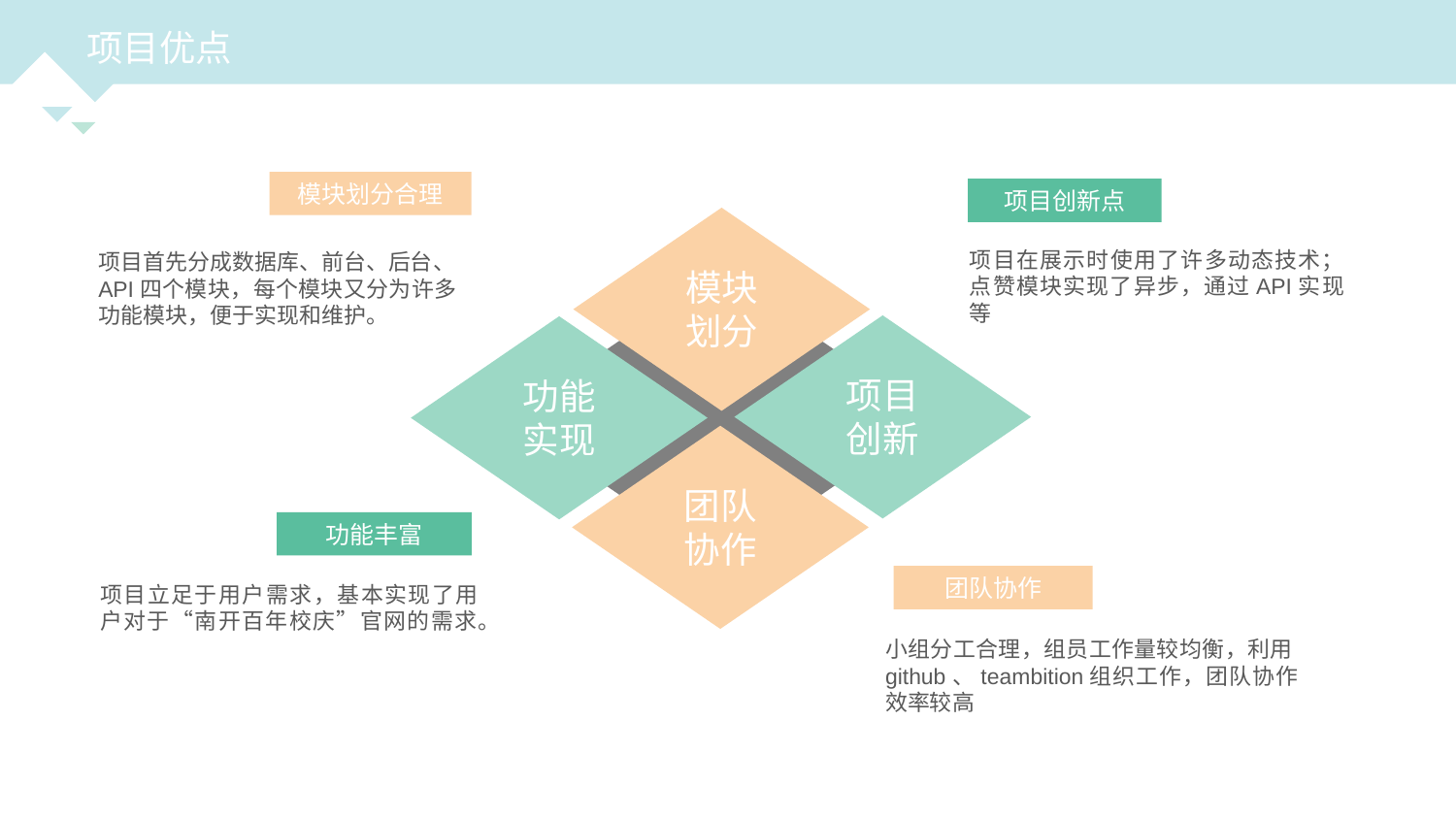

项目优点
模块划分合理
项目创新点

模块划分
项目在展示时使用了许多动态技术；点赞模块实现了异步，通过API实现等
项目首先分成数据库、前台、后台、API四个模块，每个模块又分为许多功能模块，便于实现和维护。

项目创新

功能实现

团队协作
功能丰富
团队协作
项目立足于用户需求，基本实现了用户对于“南开百年校庆”官网的需求。
小组分工合理，组员工作量较均衡，利用github、teambition组织工作，团队协作效率较高